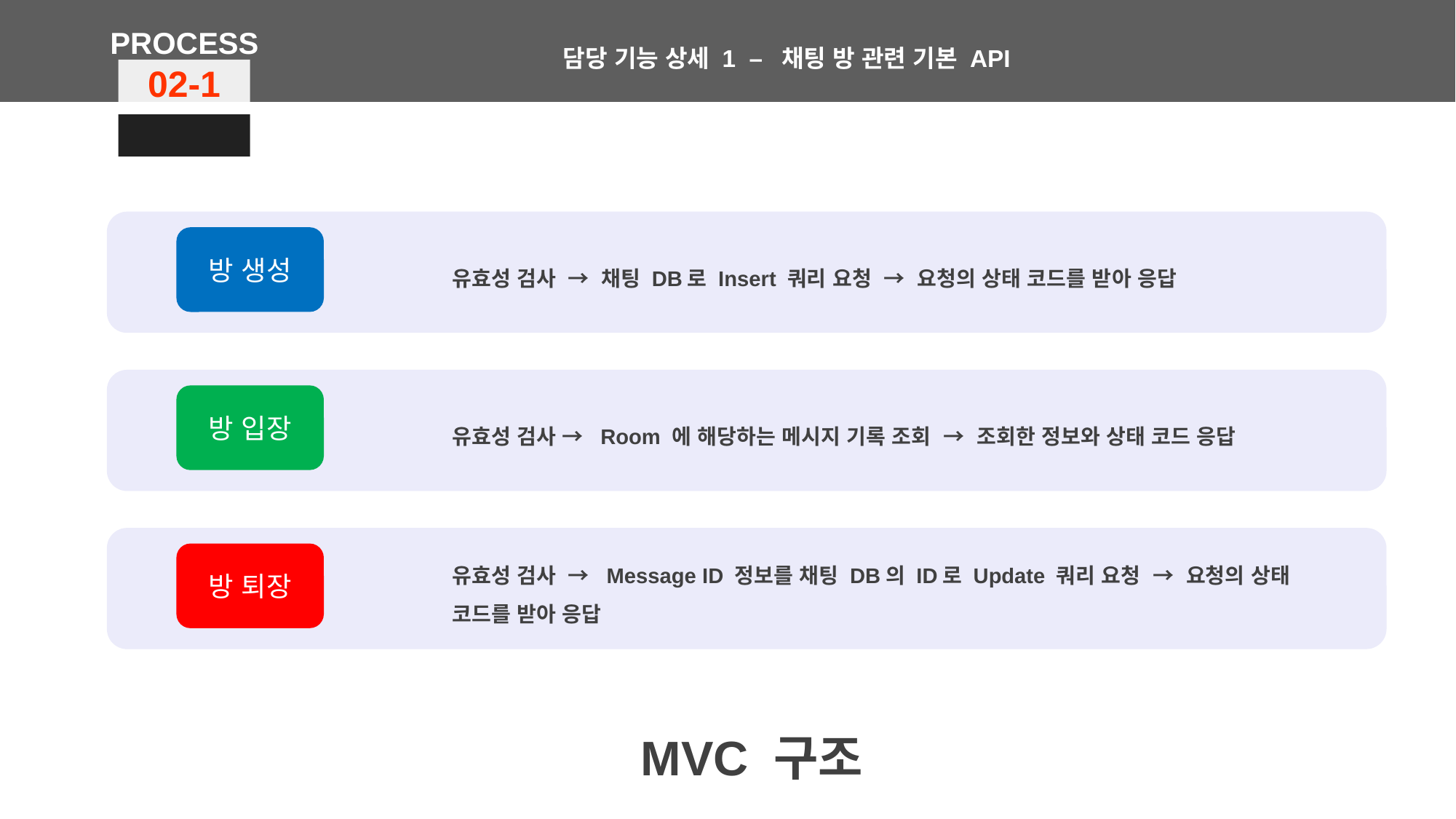

PROCESS
담당 기능 상세 1  –  채팅 방 관련 기본 API
02-1

방 생성
유효성 검사  →  채팅 DB로 Insert 쿼리 요청  →  요청의 상태 코드를 받아 응답

방 입장
유효성 검사 →  Room 에 해당하는 메시지 기록 조회  →  조회한 정보와 상태 코드 응답

방 퇴장
유효성 검사  →  Message ID 정보를 채팅 DB의 ID로 Update 쿼리 요청  →  요청의 상태 코드를 받아 응답
MVC 구조